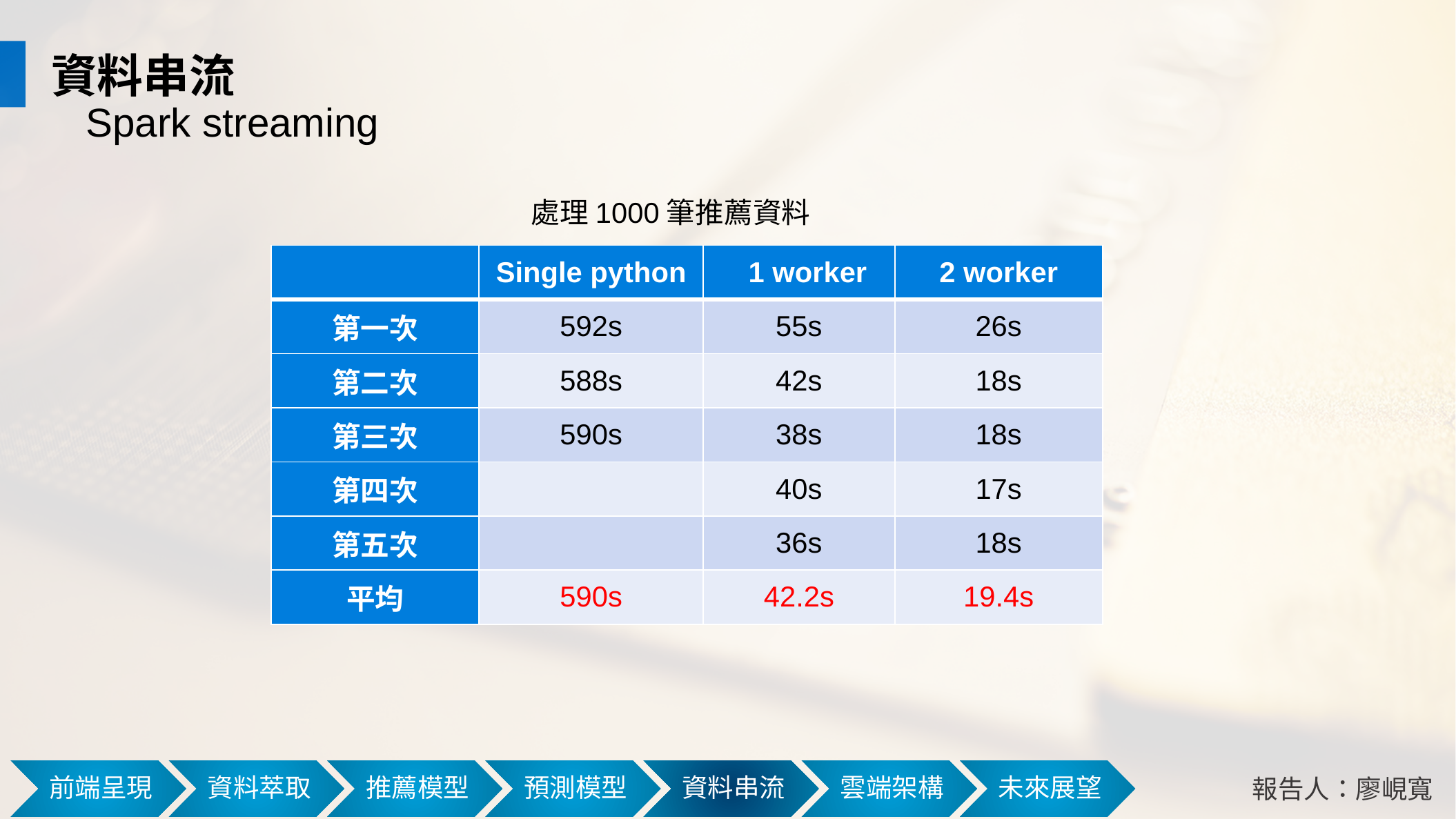

資料串流
Spark streaming
處理1000筆推薦資料
|  | Single python | 1 worker | 2 worker |
| --- | --- | --- | --- |
| 第一次 | 592s | 55s | 26s |
| 第二次 | 588s | 42s | 18s |
| 第三次 | 590s | 38s | 18s |
| 第四次 |  | 40s | 17s |
| 第五次 |  | 36s | 18s |
| 平均 | 590s | 42.2s | 19.4s |
前端呈現
資料萃取
推薦模型
預測模型
資料串流
雲端架構
未來展望
報告人：廖峴寬